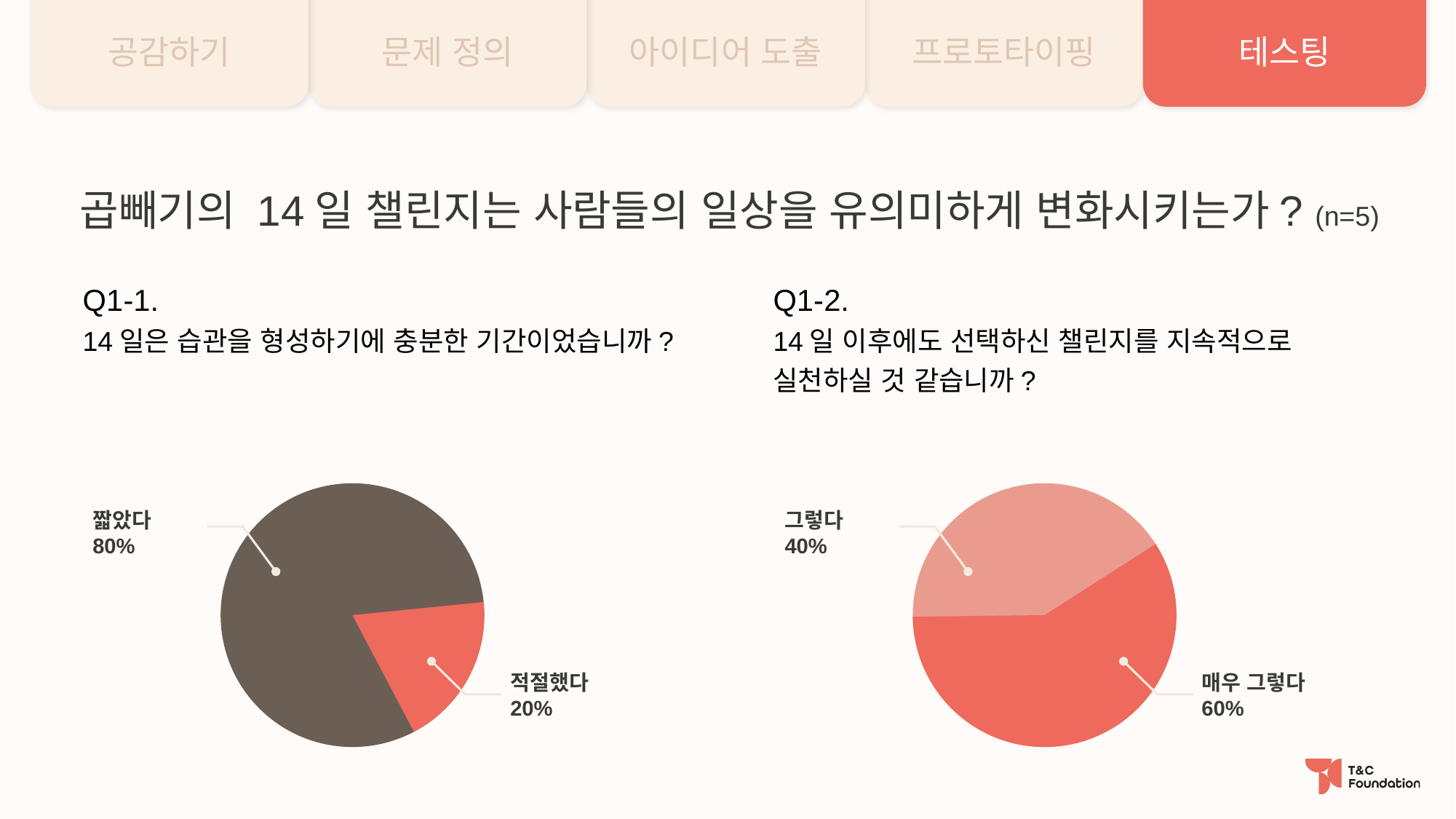

공감하기
문제 정의
아이디어 도출
프로토타이핑
테스팅
곱빼기의 14일 챌린지는 사람들의 일상을 유의미하게 변화시키는가? (n=5)
Q1-1.
14일은 습관을 형성하기에 충분한 기간이었습니까?
Q1-2.
14일 이후에도 선택하신 챌린지를 지속적으로
실천하실 것 같습니까?

짧았다
80%
그렇다
40%

적절했다
20%
매우 그렇다
60%